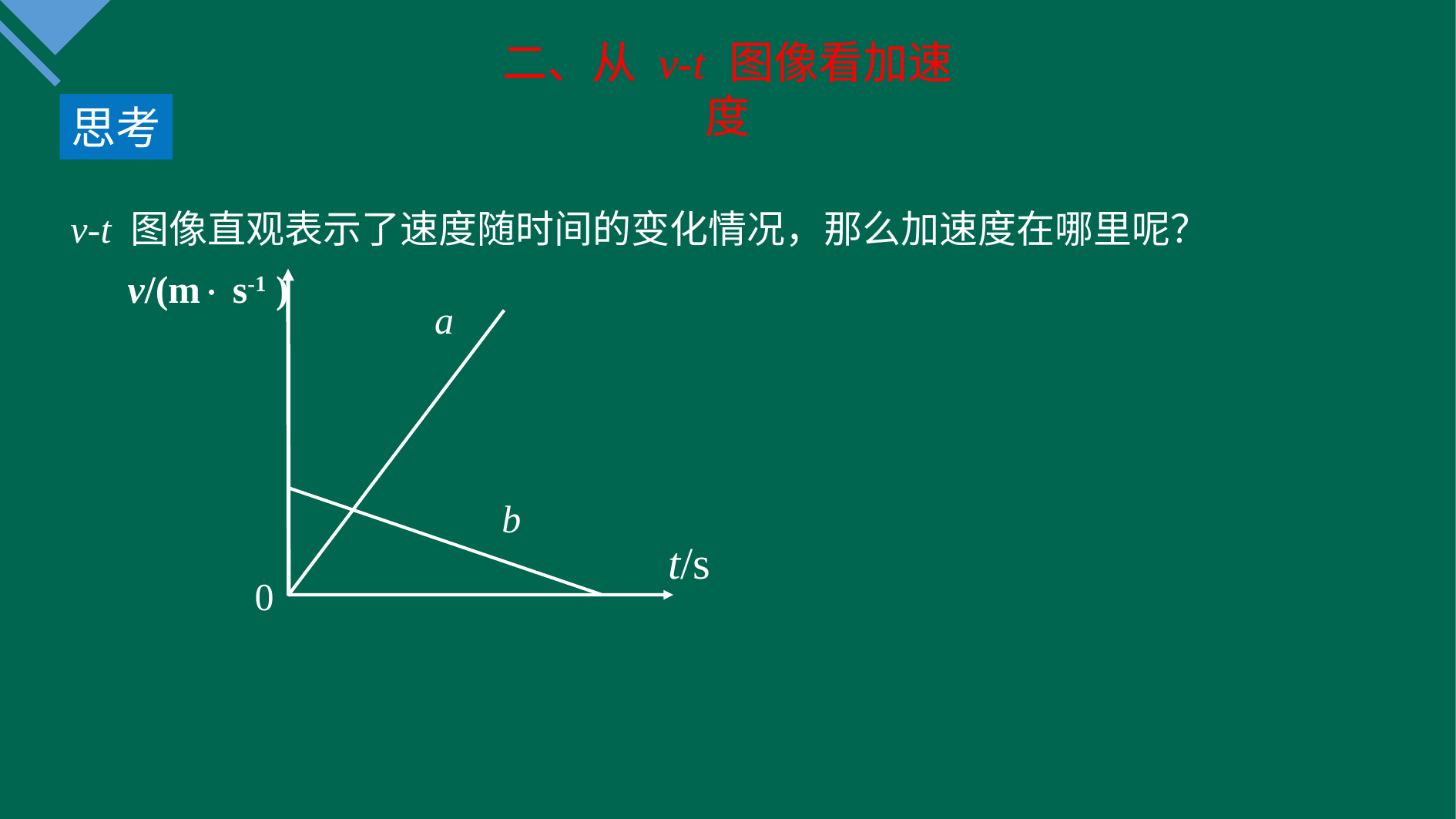

二、从 v-t 图像看加速度
思考
v-t 图像直观表示了速度随时间的变化情况，那么加速度在哪里呢？
v/(m⋅ s-1 )

a

b
t/s

0